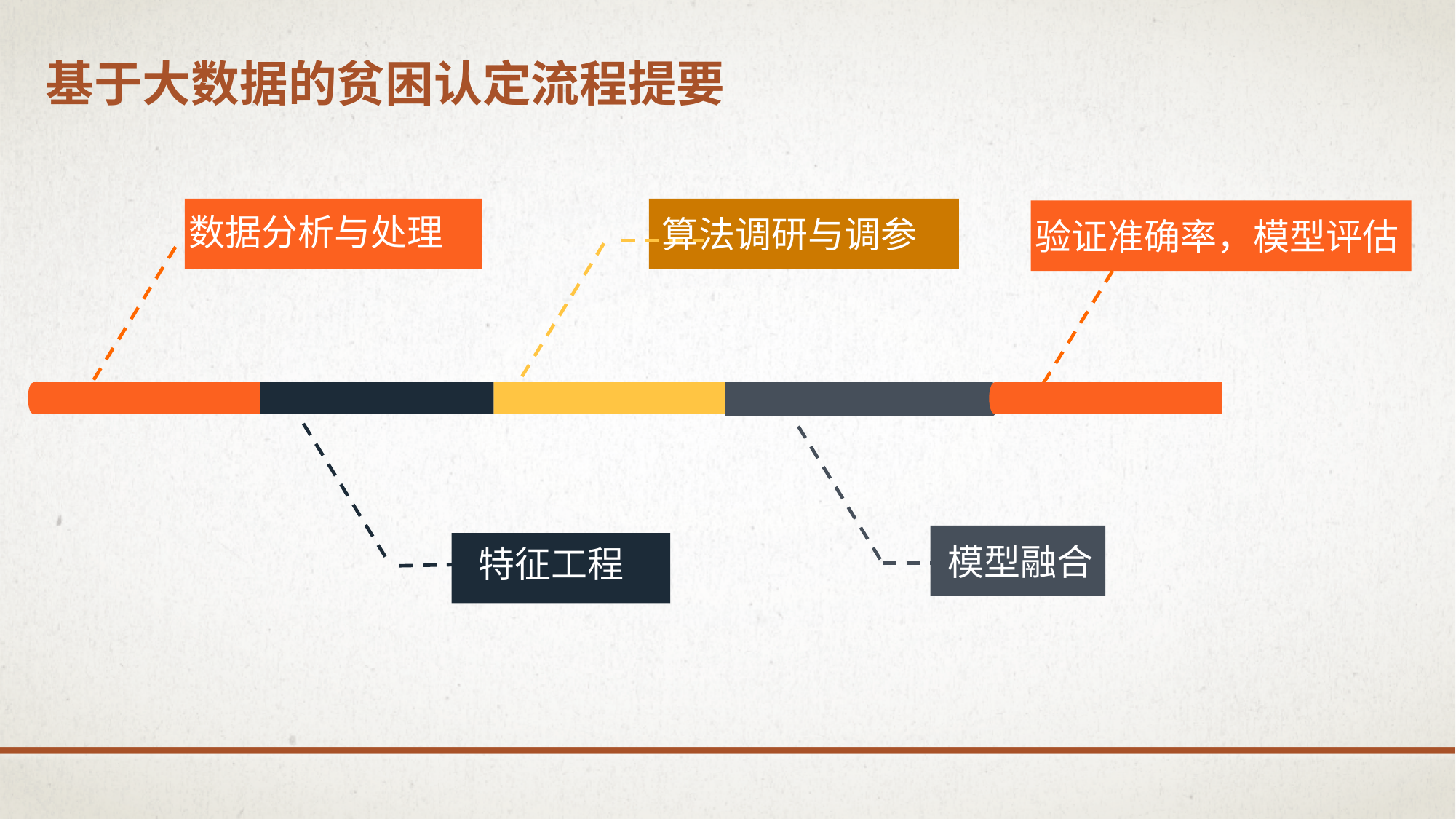

# 基于大数据的贫困认定流程提要

数据分析与处理
算法调研与调参
模型融合
特征工程

验证准确率，模型评估